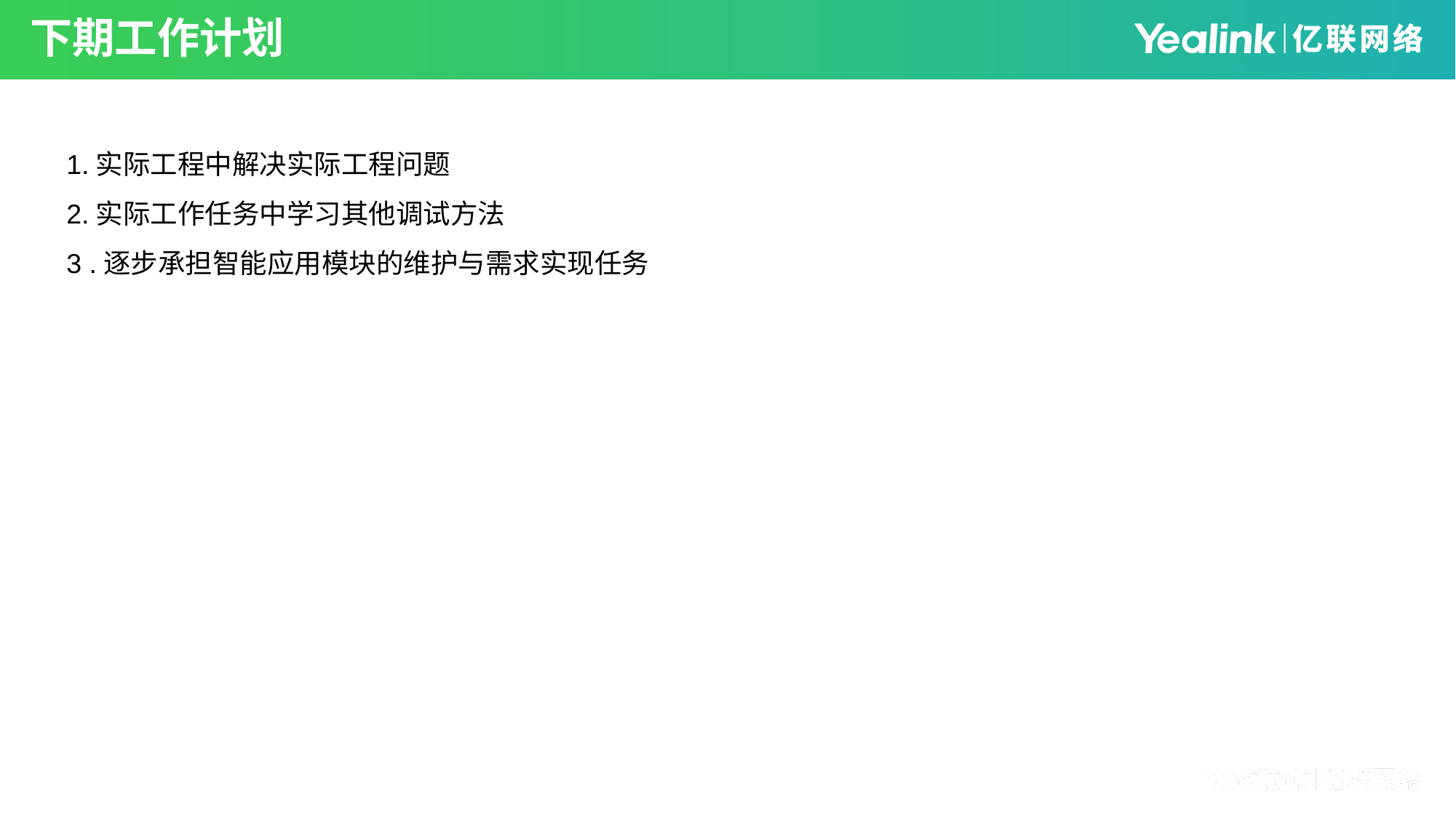

下期工作计划
1.实际工程中解决实际工程问题
2.实际工作任务中学习其他调试方法
3 .逐步承担智能应用模块的维护与需求实现任务

云+端，极致视讯